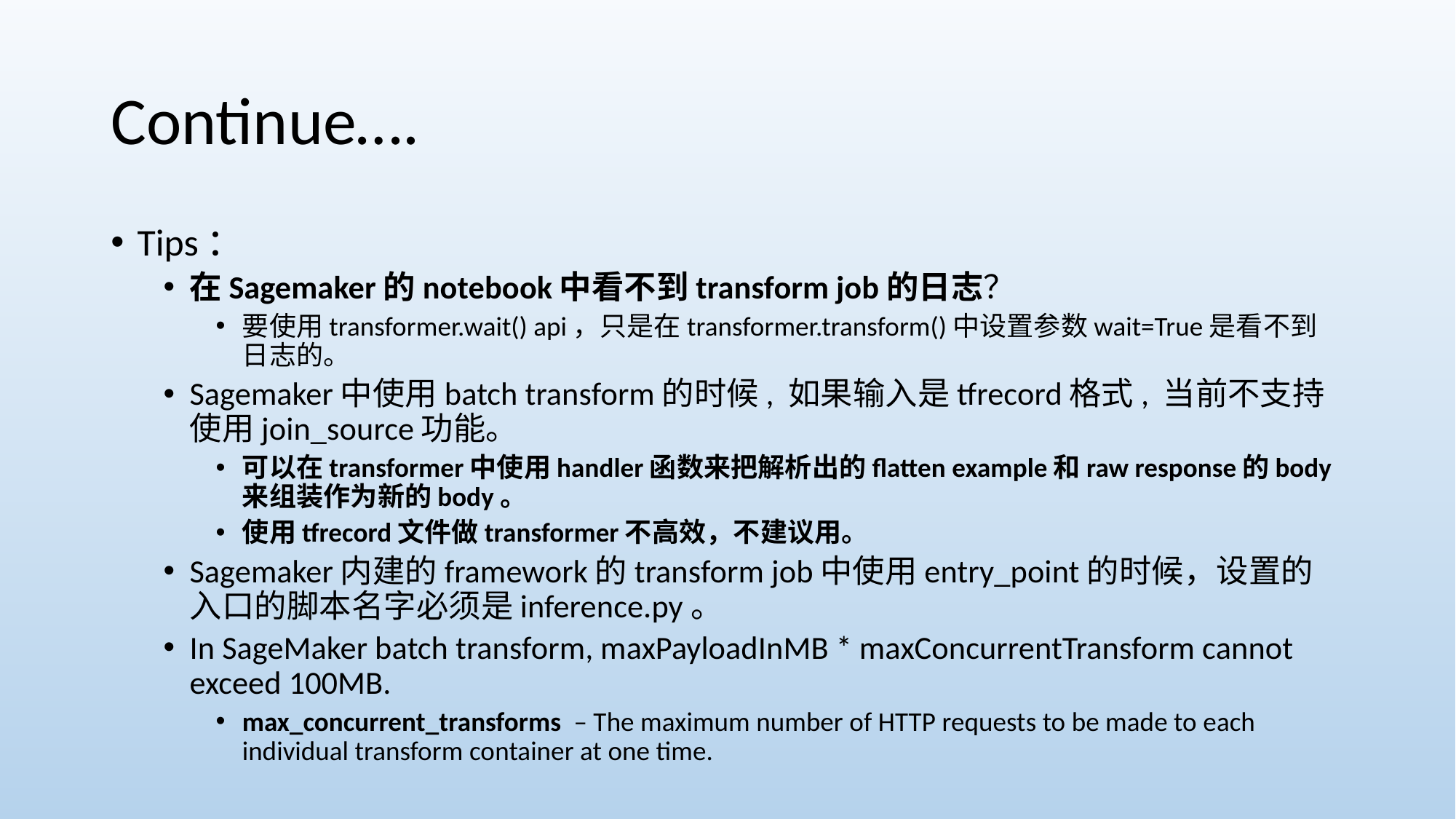

# Continue….
Tips：
在Sagemaker的notebook中看不到transform job的日志？
要使用transformer.wait() api，只是在transformer.transform()中设置参数wait=True是看不到日志的。
Sagemaker中使用batch transform的时候, 如果输入是tfrecord格式, 当前不支持使用join_source功能。
可以在transformer中使用handler函数来把解析出的flatten example和raw response的body来组装作为新的body。
使用tfrecord文件做transformer不高效，不建议用。
Sagemaker内建的framework的transform job中使用entry_point的时候，设置的入口的脚本名字必须是inference.py。
In SageMaker batch transform, maxPayloadInMB * maxConcurrentTransform cannot exceed 100MB.
max_concurrent_transforms  – The maximum number of HTTP requests to be made to each individual transform container at one time.